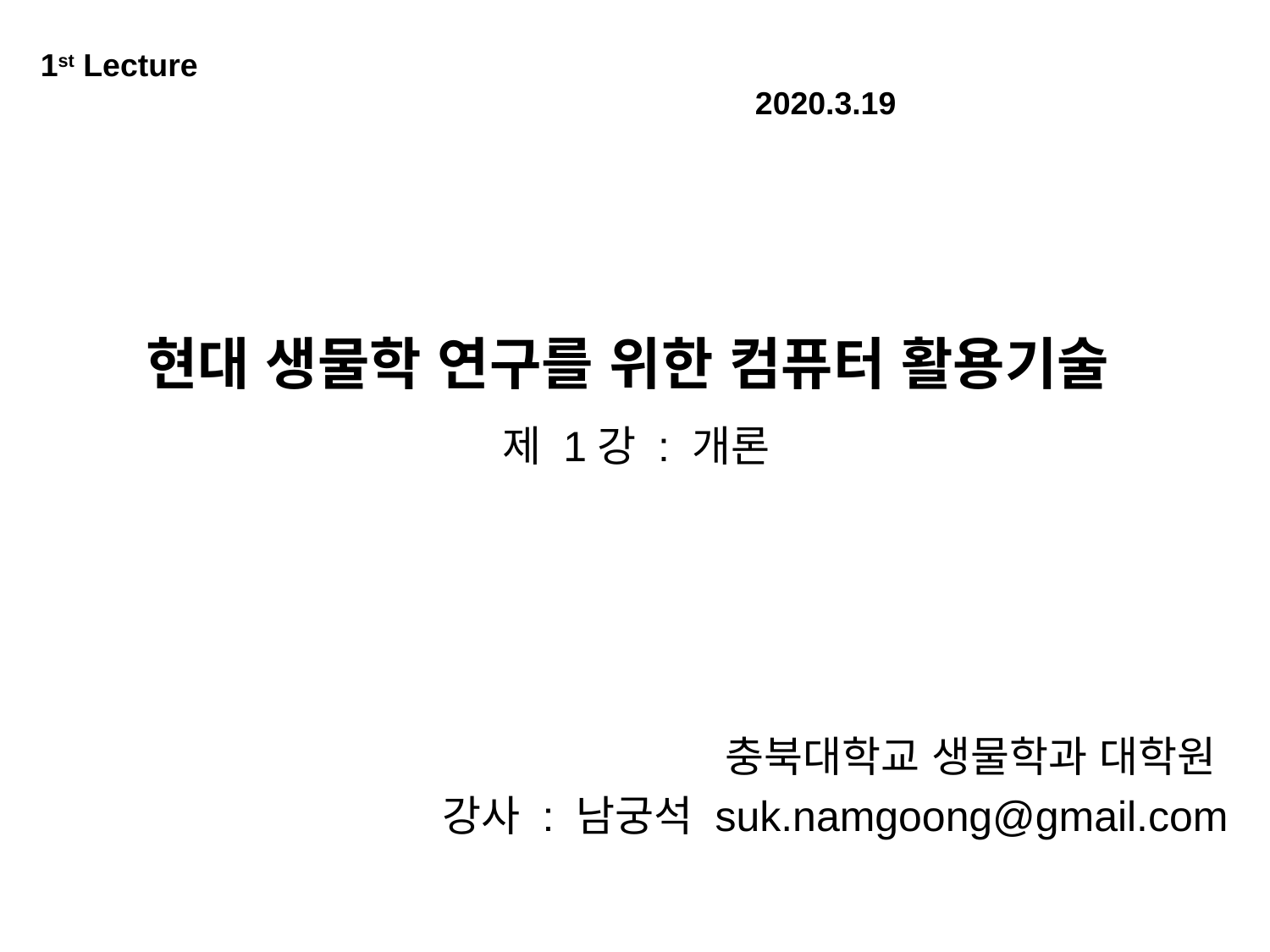

1st Lecture													         2020.3.19
# 현대 생물학 연구를 위한 컴퓨터 활용기술
제 1강 : 개론
충북대학교 생물학과 대학원
강사 : 남궁석 suk.namgoong@gmail.com